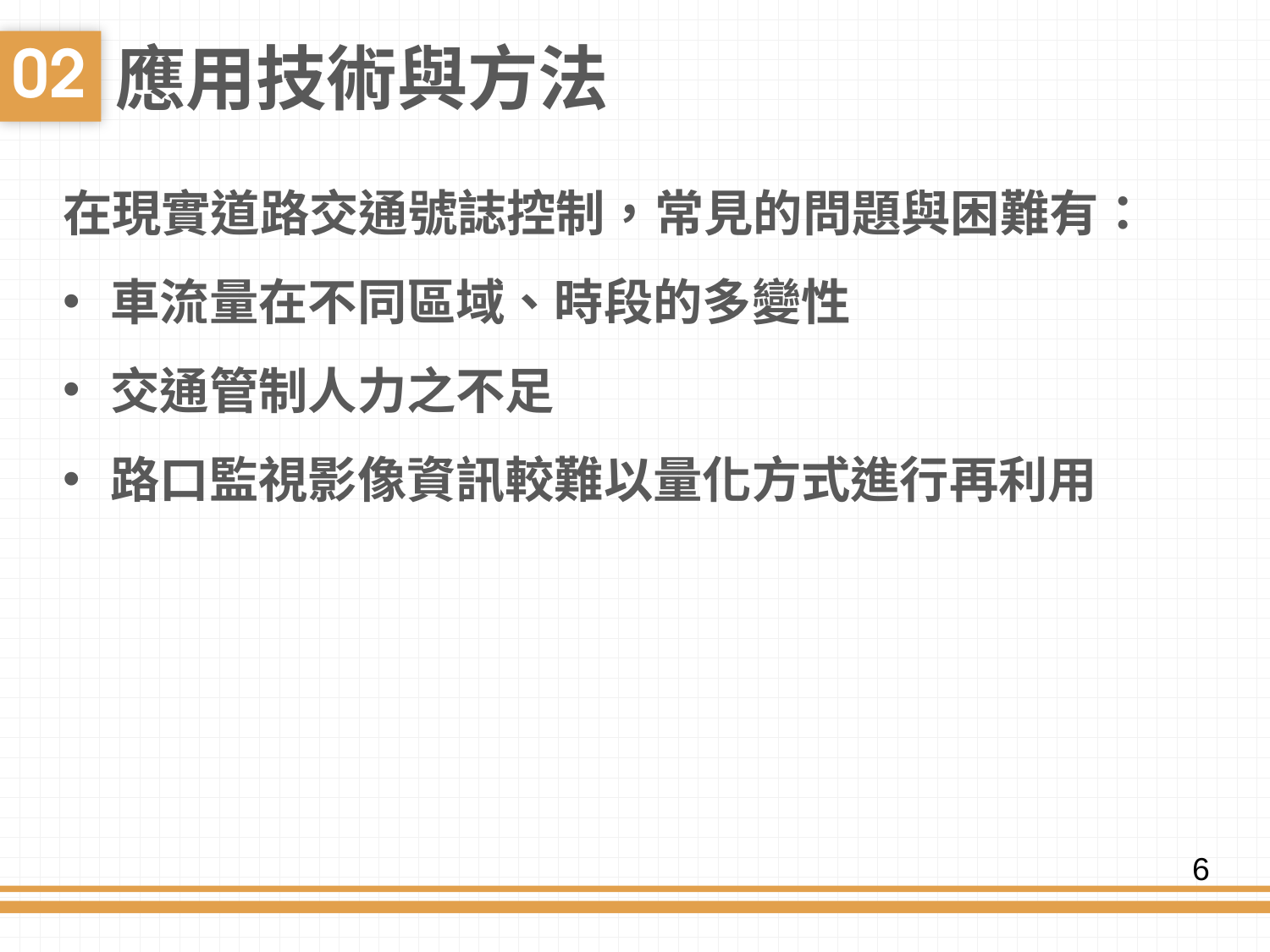

02
應用技術與方法
在現實道路交通號誌控制，常見的問題與困難有：
車流量在不同區域、時段的多變性
交通管制人力之不足
路口監視影像資訊較難以量化方式進行再利用